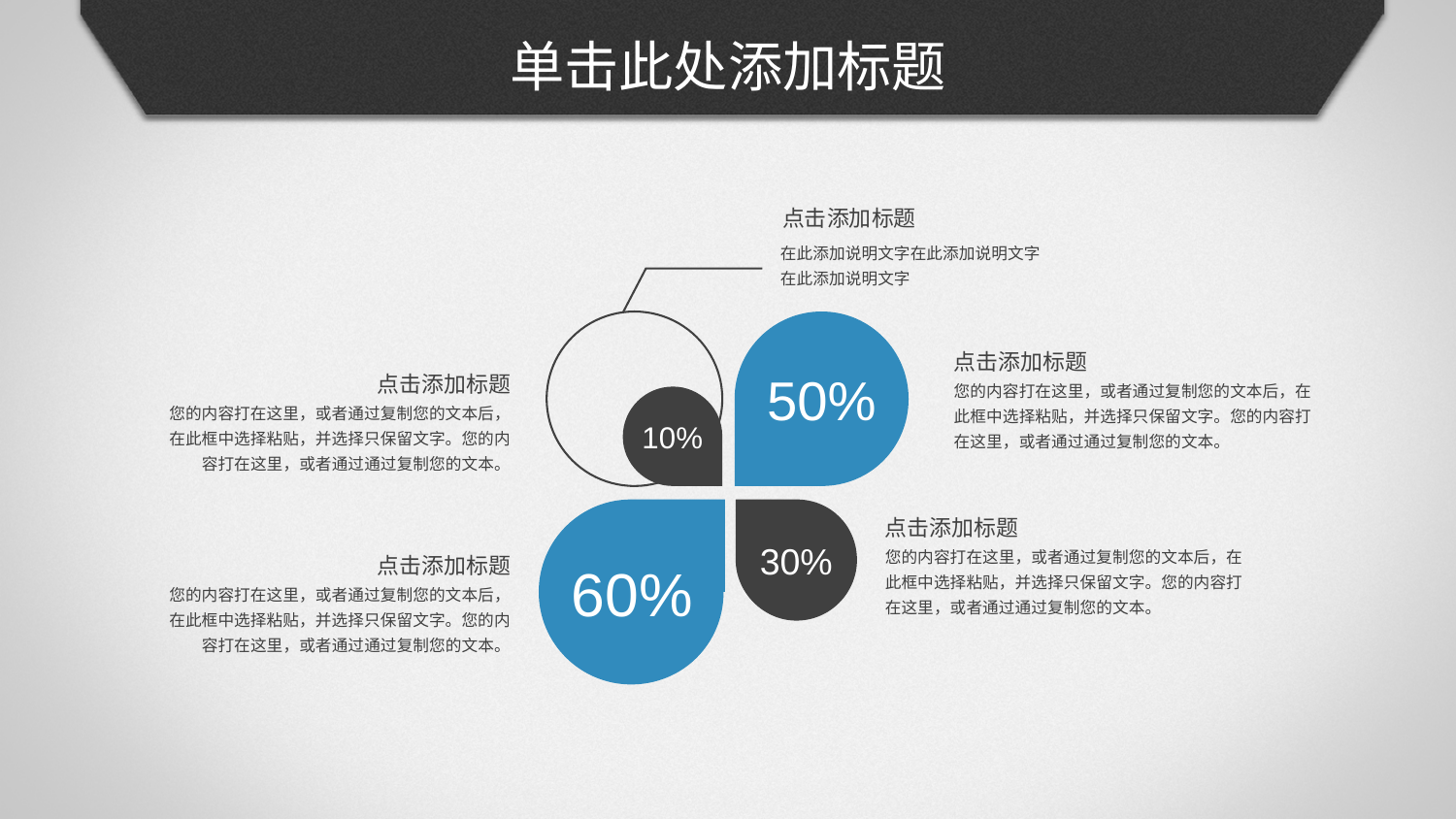

# 单击此处添加标题
点击添加标题
在此添加说明文字在此添加说明文字
在此添加说明文字

50%
点击添加标题
点击添加标题
您的内容打在这里，或者通过复制您的文本后，在此框中选择粘贴，并选择只保留文字。您的内容打在这里，或者通过通过复制您的文本。
10%
您的内容打在这里，或者通过复制您的文本后，在此框中选择粘贴，并选择只保留文字。您的内容打在这里，或者通过通过复制您的文本。
60%
30%
点击添加标题
您的内容打在这里，或者通过复制您的文本后，在此框中选择粘贴，并选择只保留文字。您的内容打在这里，或者通过通过复制您的文本。
点击添加标题
您的内容打在这里，或者通过复制您的文本后，在此框中选择粘贴，并选择只保留文字。您的内容打在这里，或者通过通过复制您的文本。